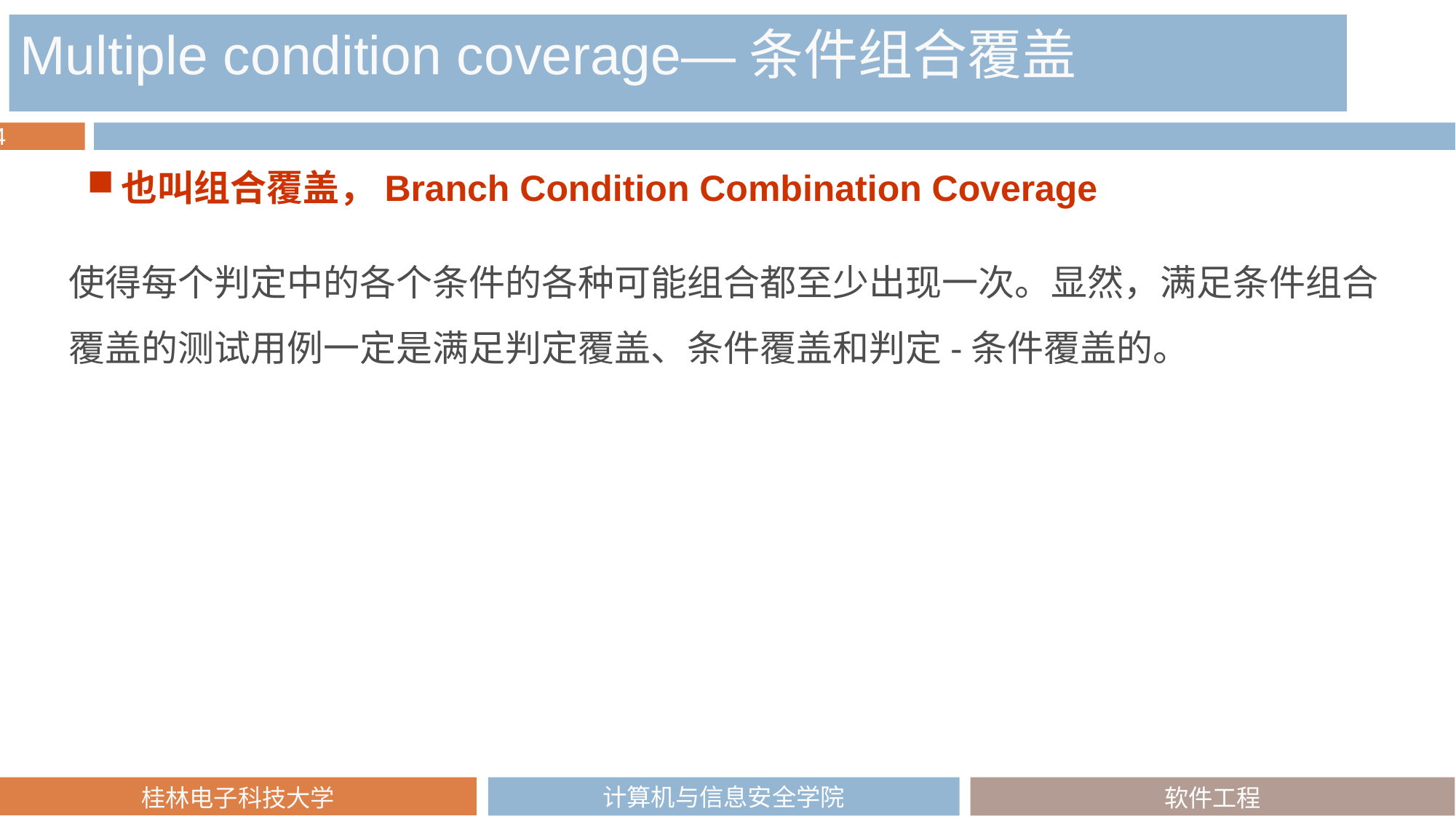

Multiple condition coverage—条件组合覆盖
也叫组合覆盖，Branch Condition Combination Coverage
使得每个判定中的各个条件的各种可能组合都至少出现一次。显然，满足条件组合覆盖的测试用例一定是满足判定覆盖、条件覆盖和判定-条件覆盖的。